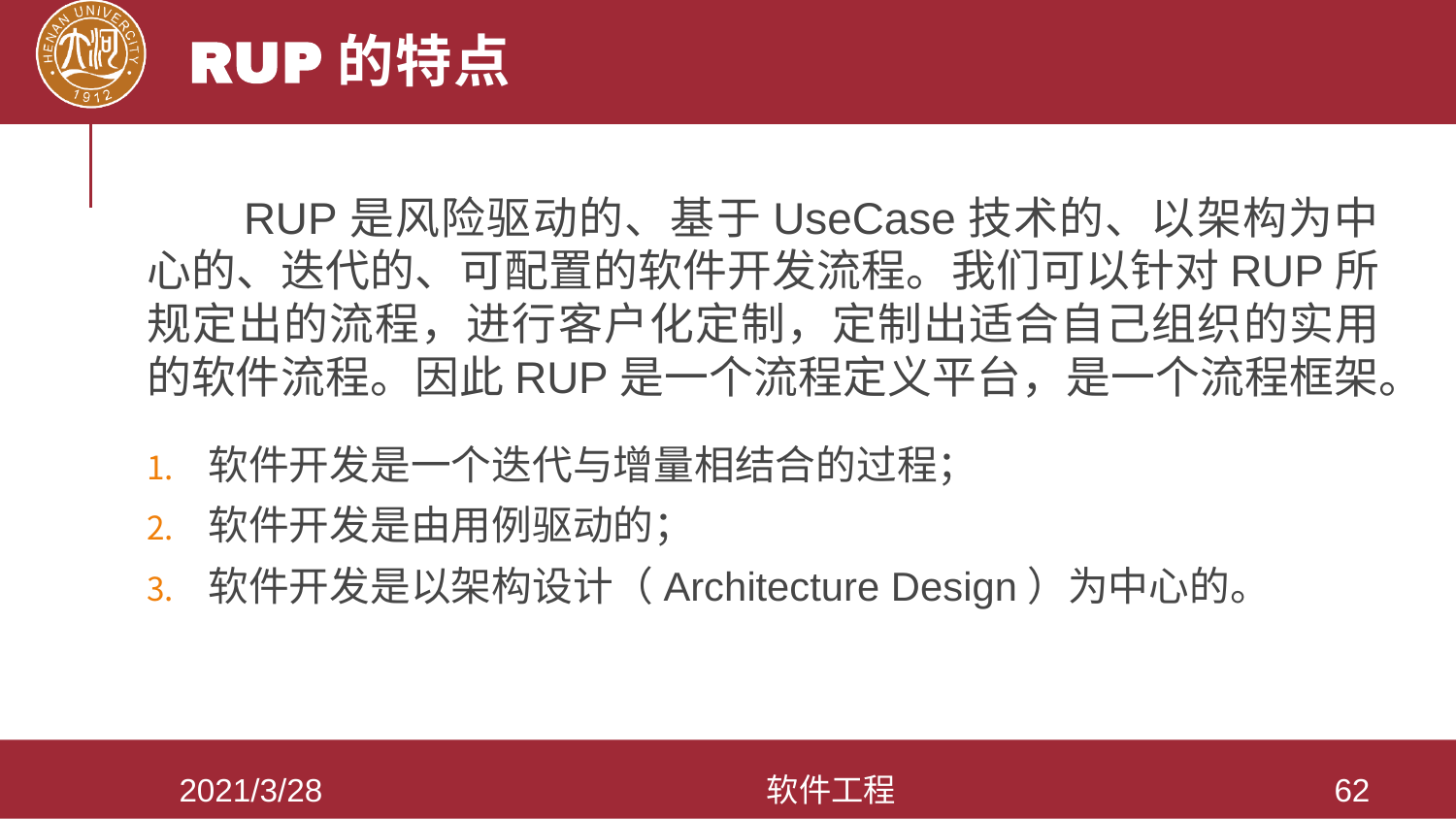

# RUP的特点
       RUP是风险驱动的、基于UseCase技术的、以架构为中心的、迭代的、可配置的软件开发流程。我们可以针对RUP所规定出的流程，进行客户化定制，定制出适合自己组织的实用的软件流程。因此RUP是一个流程定义平台，是一个流程框架。
软件开发是一个迭代与增量相结合的过程；
软件开发是由用例驱动的；
软件开发是以架构设计（Architecture Design）为中心的。
2021/3/28
软件工程
62